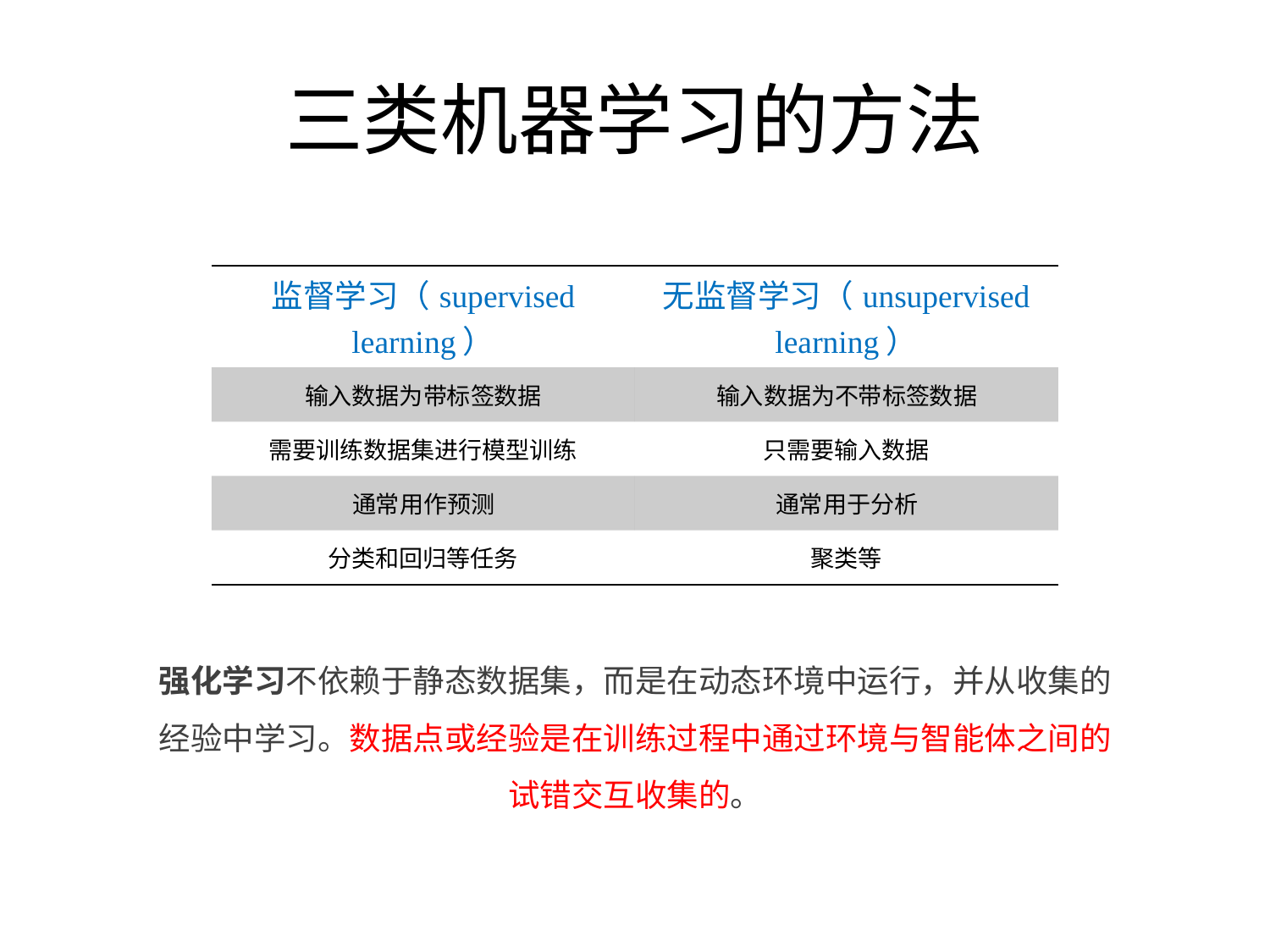

# 三类机器学习的方法
| 监督学习（supervised learning） | 无监督学习（unsupervised learning） |
| --- | --- |
| 输入数据为带标签数据 | 输入数据为不带标签数据 |
| 需要训练数据集进行模型训练 | 只需要输入数据 |
| 通常用作预测 | 通常用于分析 |
| 分类和回归等任务 | 聚类等 |
强化学习不依赖于静态数据集，而是在动态环境中运行，并从收集的经验中学习。数据点或经验是在训练过程中通过环境与智能体之间的试错交互收集的。